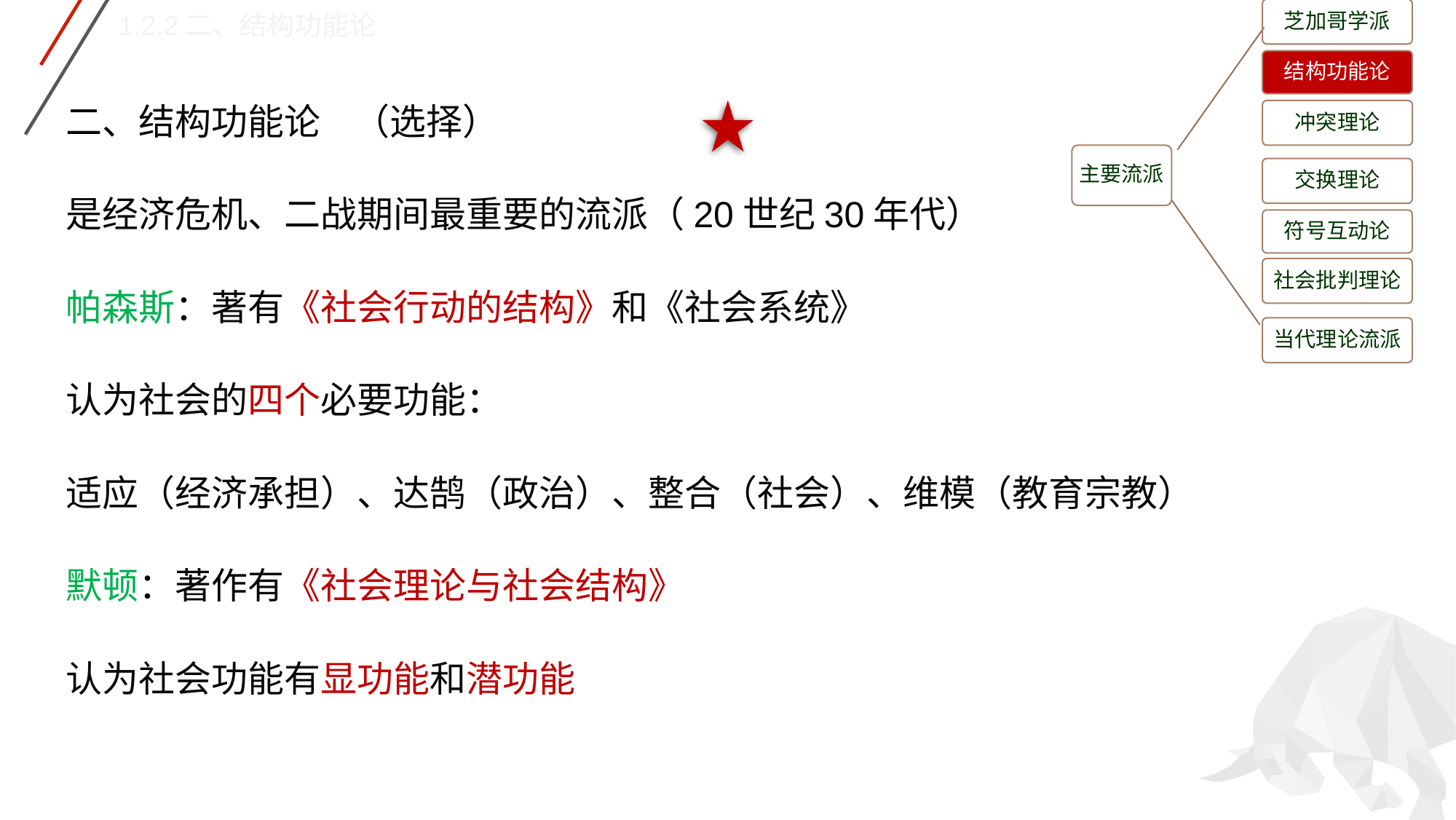

二、结构功能论    （选择）
是经济危机、二战期间最重要的流派（20世纪30年代）
帕森斯：著有《社会行动的结构》和《社会系统》
认为社会的四个必要功能：
适应（经济承担）、达鹄（政治）、整合（社会）、维模（教育宗教）
默顿：著作有《社会理论与社会结构》
认为社会功能有显功能和潜功能

芝加哥学派
结构功能论

冲突理论
主要流派

交换理论
符号互动论
社会批判理论
当代理论流派
1.2.2二、结构功能论